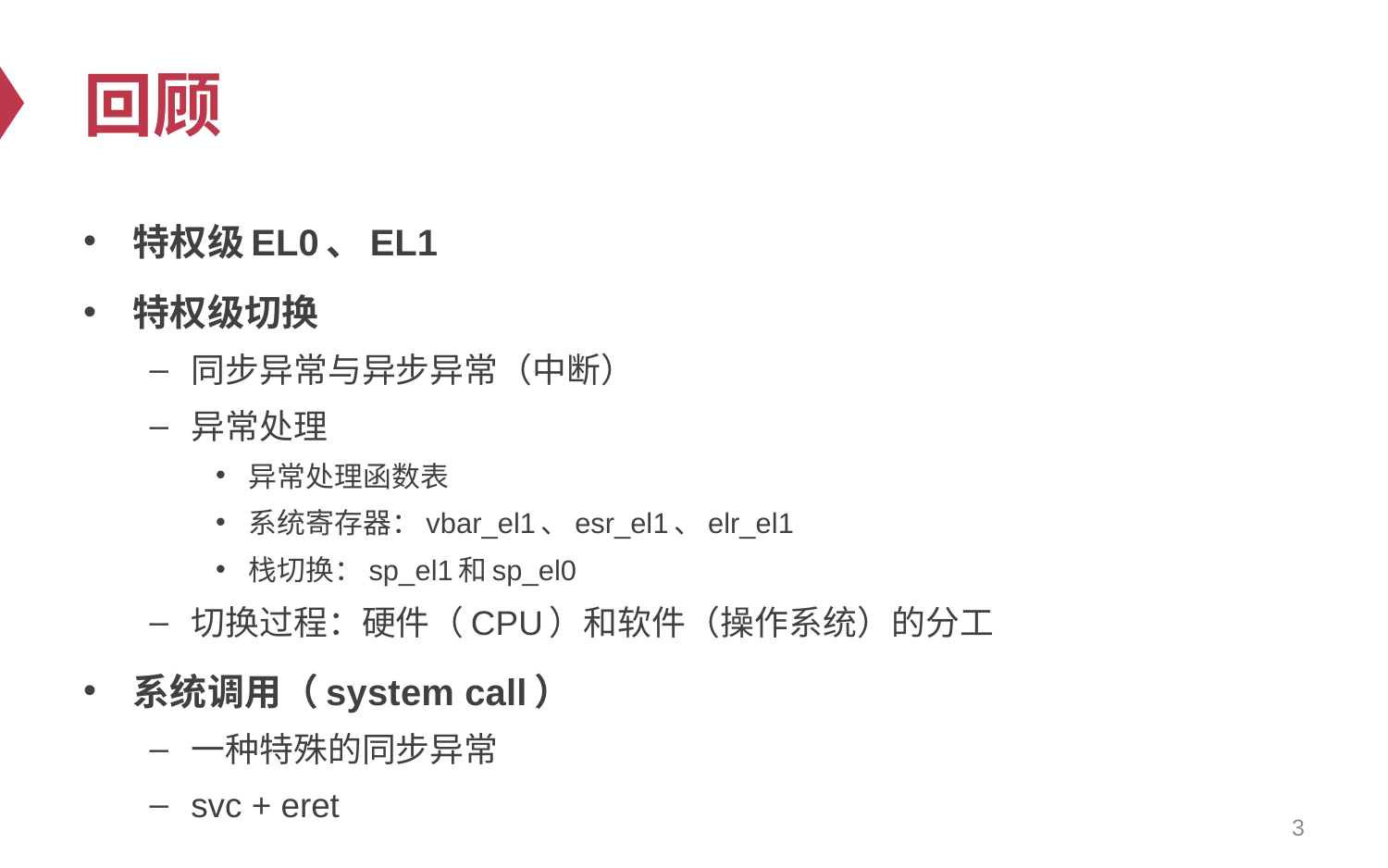

# 回顾
特权级EL0、EL1
特权级切换
同步异常与异步异常（中断）
异常处理
异常处理函数表
系统寄存器：vbar_el1、esr_el1、elr_el1
栈切换：sp_el1和sp_el0
切换过程：硬件（CPU）和软件（操作系统）的分工
系统调用（system call）
一种特殊的同步异常
svc + eret

3